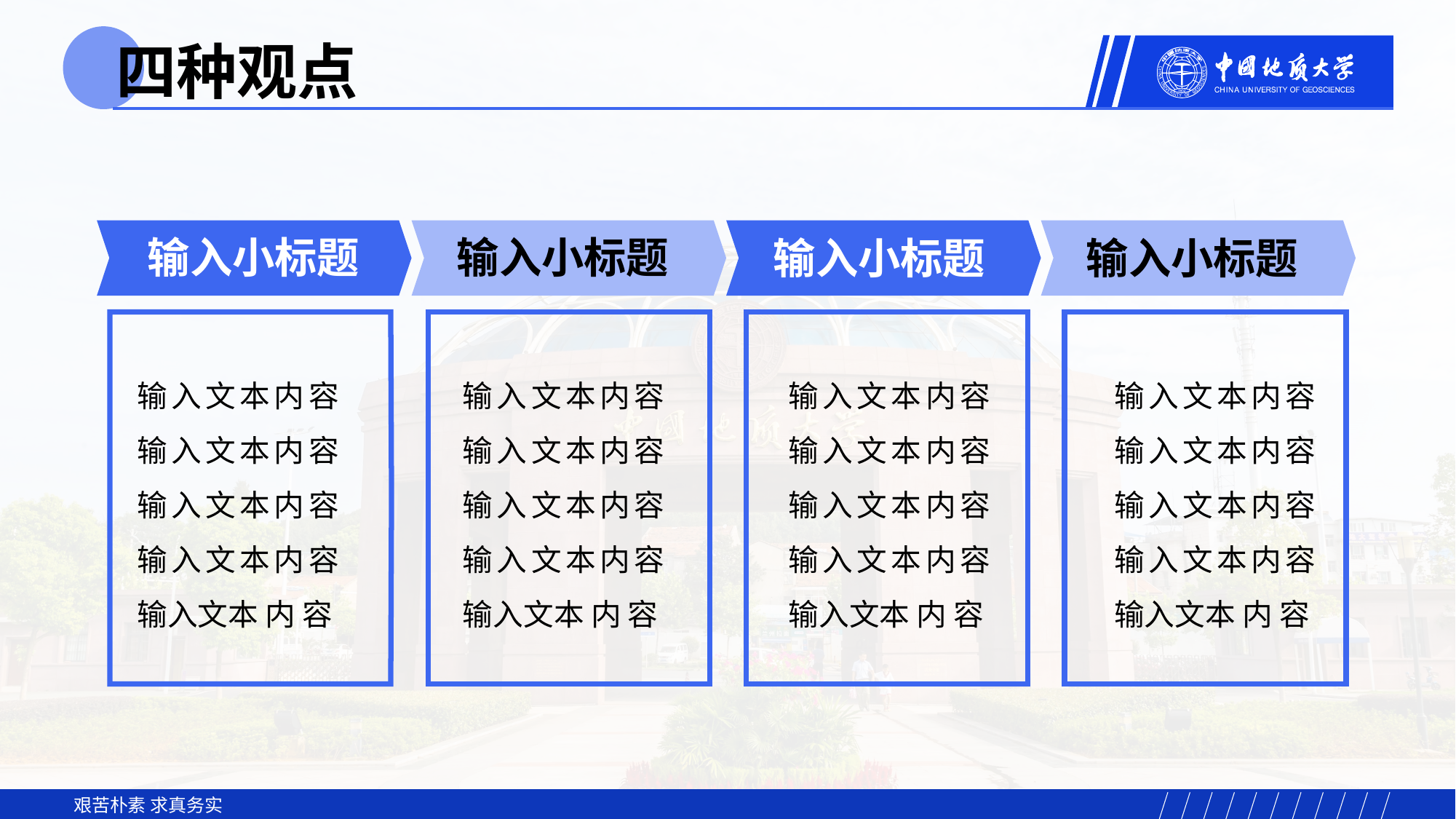

四种观点

输入小标题
输入小标题
输入小标题
输入小标题

输入文本内容输入文本内容输入文本内容输入文本内容输入文本 内 容
输入文本内容输入文本内容输入文本内容输入文本内容输入文本 内 容
输入文本内容输入文本内容输入文本内容输入文本内容输入文本 内 容
输入文本内容输入文本内容输入文本内容输入文本内容输入文本 内 容